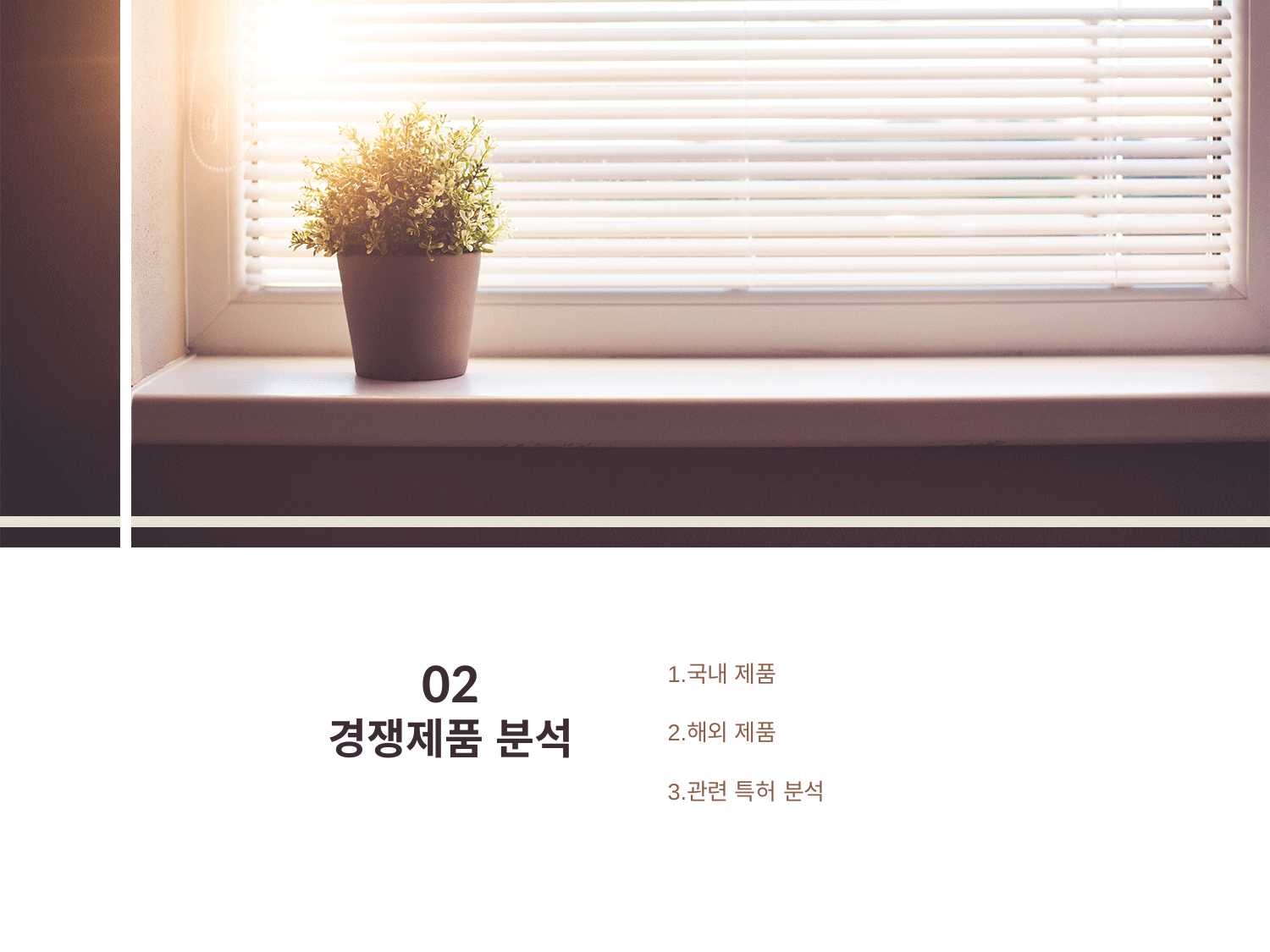

국내 제품
해외 제품
관련 특허 분석

02
경쟁제품 분석